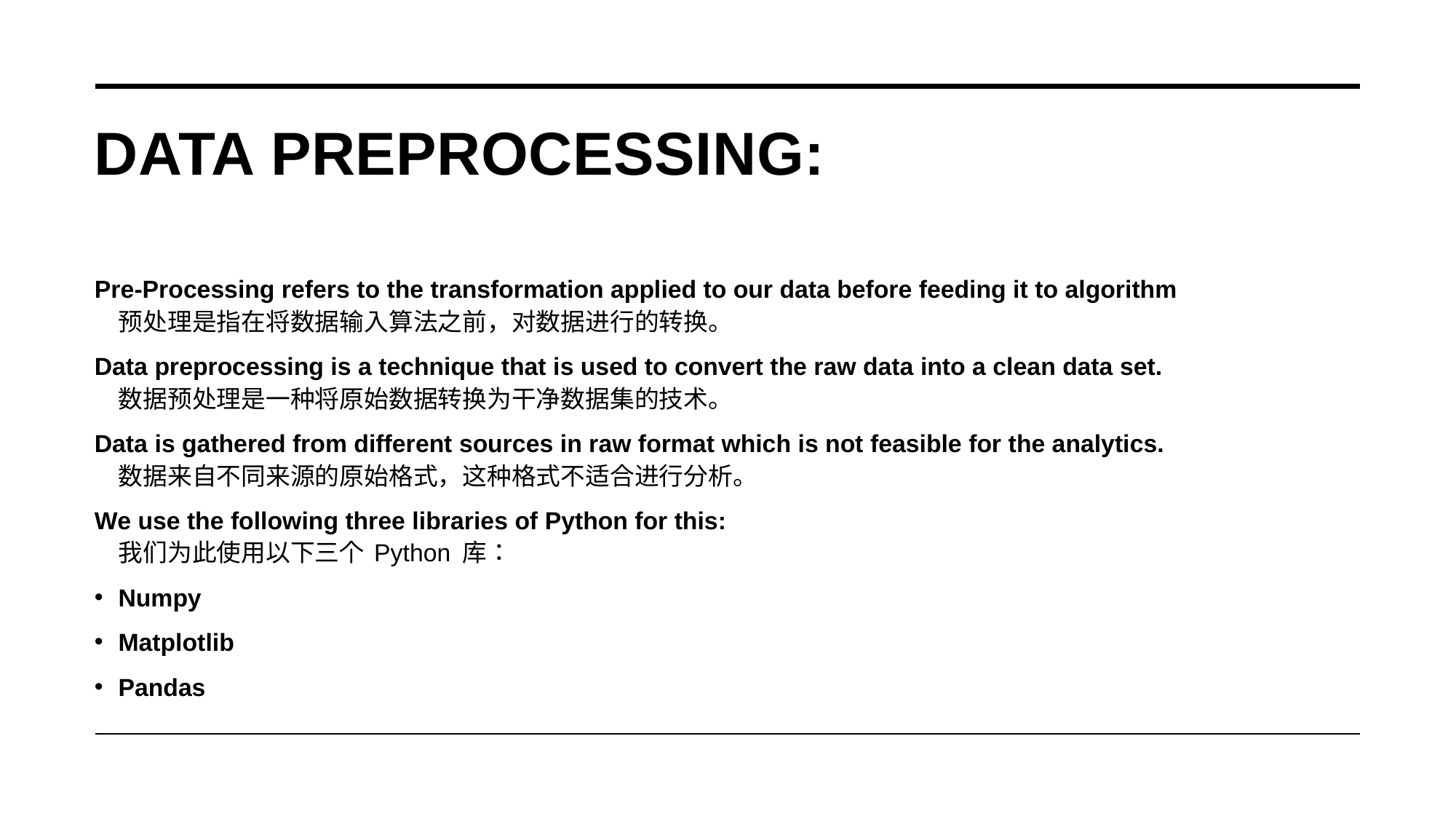

# Data Preprocessing:
Pre-Processing refers to the transformation applied to our data before feeding it to algorithm
预处理是指在将数据输入算法之前，对数据进行的转换。
Data preprocessing is a technique that is used to convert the raw data into a clean data set.
数据预处理是一种将原始数据转换为干净数据集的技术。
Data is gathered from different sources in raw format which is not feasible for the analytics.
数据来自不同来源的原始格式，这种格式不适合进行分析。
We use the following three libraries of Python for this:
我们为此使用以下三个 Python 库：
Numpy
Matplotlib
Pandas